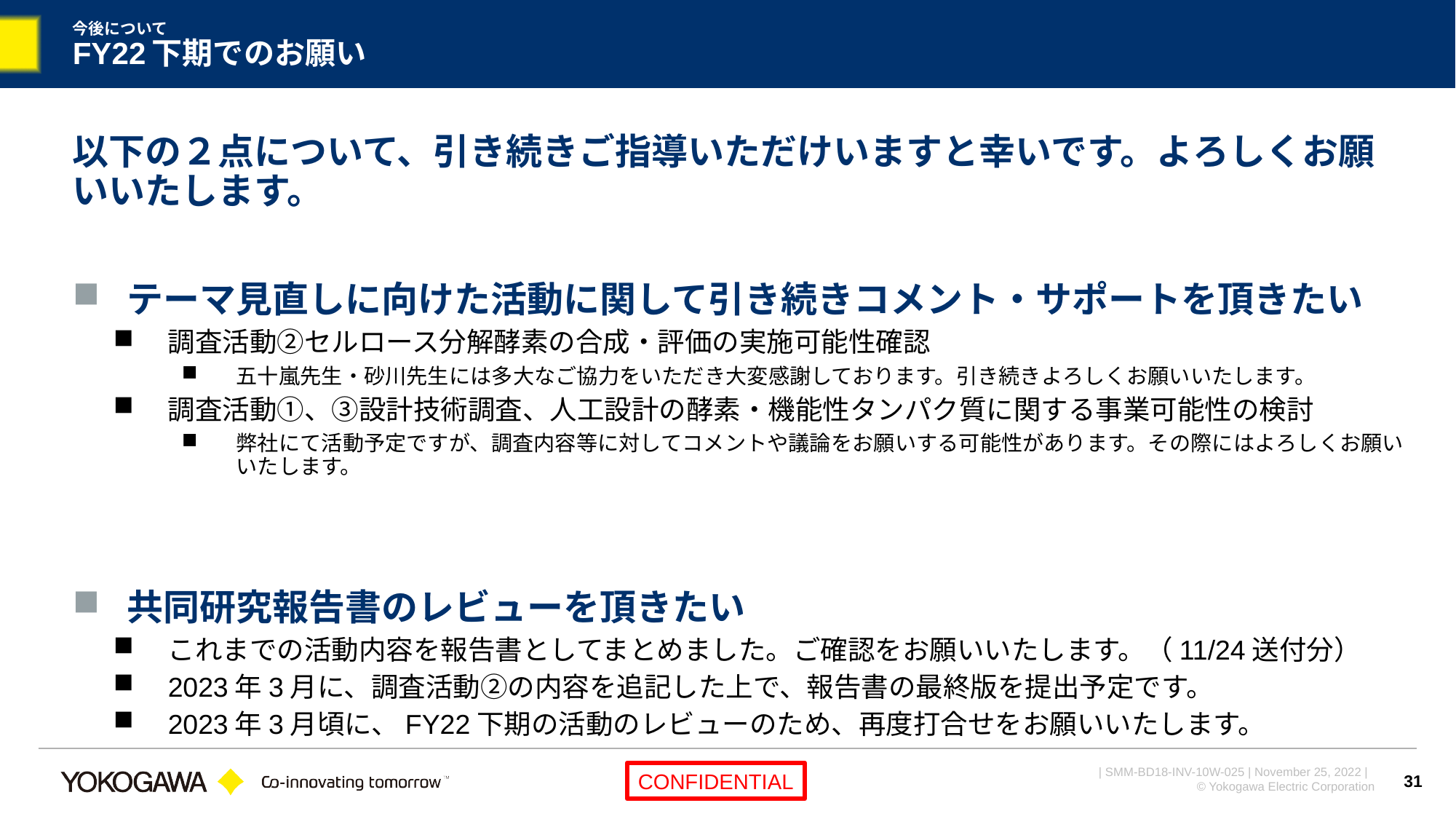

# 今後について FY22下期でのお願い
以下の２点について、引き続きご指導いただけいますと幸いです。よろしくお願いいたします。

テーマ見直しに向けた活動に関して引き続きコメント・サポートを頂きたい
調査活動②セルロース分解酵素の合成・評価の実施可能性確認
五十嵐先生・砂川先生には多大なご協力をいただき大変感謝しております。引き続きよろしくお願いいたします。
調査活動①、③設計技術調査、人工設計の酵素・機能性タンパク質に関する事業可能性の検討
弊社にて活動予定ですが、調査内容等に対してコメントや議論をお願いする可能性があります。その際にはよろしくお願いいたします。

共同研究報告書のレビューを頂きたい
これまでの活動内容を報告書としてまとめました。ご確認をお願いいたします。（11/24送付分）
2023年3月に、調査活動②の内容を追記した上で、報告書の最終版を提出予定です。
2023年3月頃に、FY22下期の活動のレビューのため、再度打合せをお願いいたします。
31